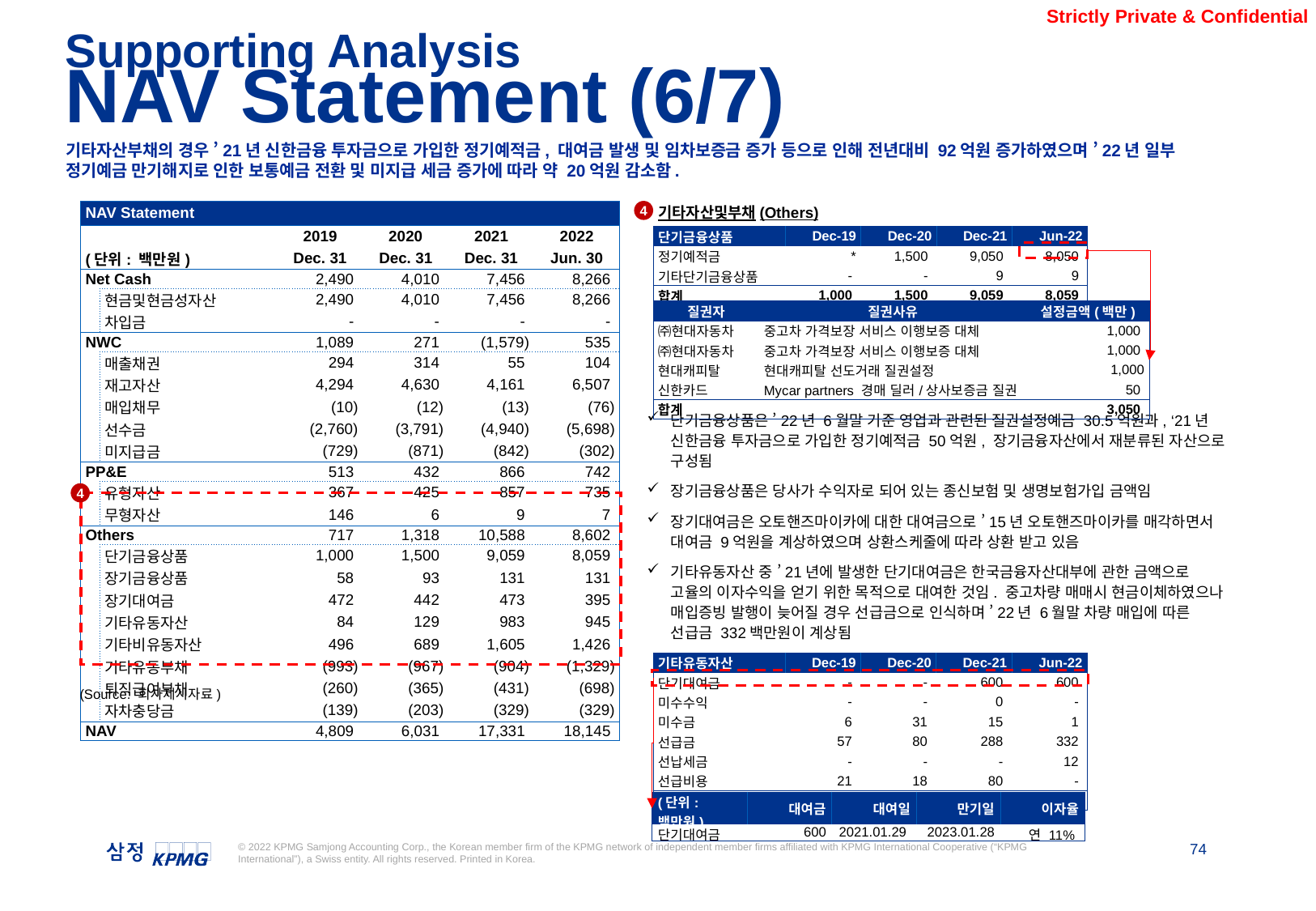

Supporting Analysis
NAV Statement (6/7)
기타자산부채의 경우 ’21년 신한금융 투자금으로 가입한 정기예적금, 대여금 발생 및 임차보증금 증가 등으로 인해 전년대비 92억원 증가하였으며 ’22년 일부 정기예금 만기해지로 인한 보통예금 전환 및 미지급 세금 증가에 따라 약 20억원 감소함.
4
기타자산및부채(Others)

단기금융상품은 ’22년 6월말 기준 영업과 관련된 질권설정예금 30.5억원과, ‘21년 신한금융 투자금으로 가입한 정기예적금 50억원, 장기금융자산에서 재분류된 자산으로 구성됨
장기금융상품은 당사가 수익자로 되어 있는 종신보험 및 생명보험가입 금액임
장기대여금은 오토핸즈마이카에 대한 대여금으로 ’15년 오토핸즈마이카를 매각하면서 대여금 9억원을 계상하였으며 상환스케줄에 따라 상환 받고 있음
기타유동자산 중 ’21년에 발생한 단기대여금은 한국금융자산대부에 관한 금액으로 고율의 이자수익을 얻기 위한 목적으로 대여한 것임. 중고차량 매매시 현금이체하였으나 매입증빙 발행이 늦어질 경우 선급금으로 인식하며 ’22년 6월말 차량 매입에 따른 선급금 332백만원이 계상됨

| NAV Statement |  |  |  |  |  |
| --- | --- | --- | --- | --- | --- |
|  |  | 2019 | 2020 | 2021 | 2022 |
| (단위: 백만원) |  | Dec. 31 | Dec. 31 | Dec. 31 | Jun. 30 |
| Net Cash |  | 2,490 | 4,010 | 7,456 | 8,266 |
|  | 현금및현금성자산 | 2,490 | 4,010 | 7,456 | 8,266 |
|  | 차입금 | - | - | - | - |
| NWC |  | 1,089 | 271 | (1,579) | 535 |
|  | 매출채권 | 294 | 314 | 55 | 104 |
|  | 재고자산 | 4,294 | 4,630 | 4,161 | 6,507 |
|  | 매입채무 | (10) | (12) | (13) | (76) |
|  | 선수금 | (2,760) | (3,791) | (4,940) | (5,698) |
|  | 미지급금 | (729) | (871) | (842) | (302) |
| PP&E |  | 513 | 432 | 866 | 742 |
|  | 유형자산 | 367 | 425 | 857 | 735 |
|  | 무형자산 | 146 | 6 | 9 | 7 |
| Others |  | 717 | 1,318 | 10,588 | 8,602 |
|  | 단기금융상품 | 1,000 | 1,500 | 9,059 | 8,059 |
|  | 장기금융상품 | 58 | 93 | 131 | 131 |
|  | 장기대여금 | 472 | 442 | 473 | 395 |
|  | 기타유동자산 | 84 | 129 | 983 | 945 |
|  | 기타비유동자산 | 496 | 689 | 1,605 | 1,426 |
|  | 기타유동부채 | (993) | (967) | (904) | (1,329) |
|  | 퇴직급여부채 | (260) | (365) | (431) | (698) |
|  | 자차충당금 | (139) | (203) | (329) | (329) |
| NAV |  | 4,809 | 6,031 | 17,331 | 18,145 |
| 단기금융상품 | Dec-19 | Dec-20 | Dec-21 | Jun-22 |
| --- | --- | --- | --- | --- |
| 정기예적금 | \* | 1,500 | 9,050 | 8,050 |
| 기타단기금융상품 | - | - | 9 | 9 |
| 합계 | 1,000 | 1,500 | 9,059 | 8,059 |

| 질권자 | 질권사유 | 설정금액(백만) |
| --- | --- | --- |
| ㈜현대자동차 | 중고차 가격보장 서비스 이행보증 대체 | 1,000 |
| ㈜현대자동차 | 중고차 가격보장 서비스 이행보증 대체 | 1,000 |
| 현대캐피탈 | 현대캐피탈 선도거래 질권설정 | 1,000 |
| 신한카드 | Mycar partners 경매 딜러/상사보증금 질권 | 50 |
| 합계 |  | 3,050 |
4

| 기타유동자산 | Dec-19 | Dec-20 | Dec-21 | Jun-22 |
| --- | --- | --- | --- | --- |
| 단기대여금 | - | - | 600 | 600 |
| 미수수익 | - | - | 0 | - |
| 미수금 | 6 | 31 | 15 | 1 |
| 선급금 | 57 | 80 | 288 | 332 |
| 선납세금 | - | - | - | 12 |
| 선급비용 | 21 | 18 | 80 | - |
| 합계 | 84 | 129 | 983 | 945 |

(Source: 회사제시자료)
| (단위: 백만원) | 대여금 | 대여일 | 만기일 | 이자율 |
| --- | --- | --- | --- | --- |
| 단기대여금 | 600 | 2021.01.29 | 2023.01.28 | 연 11% |